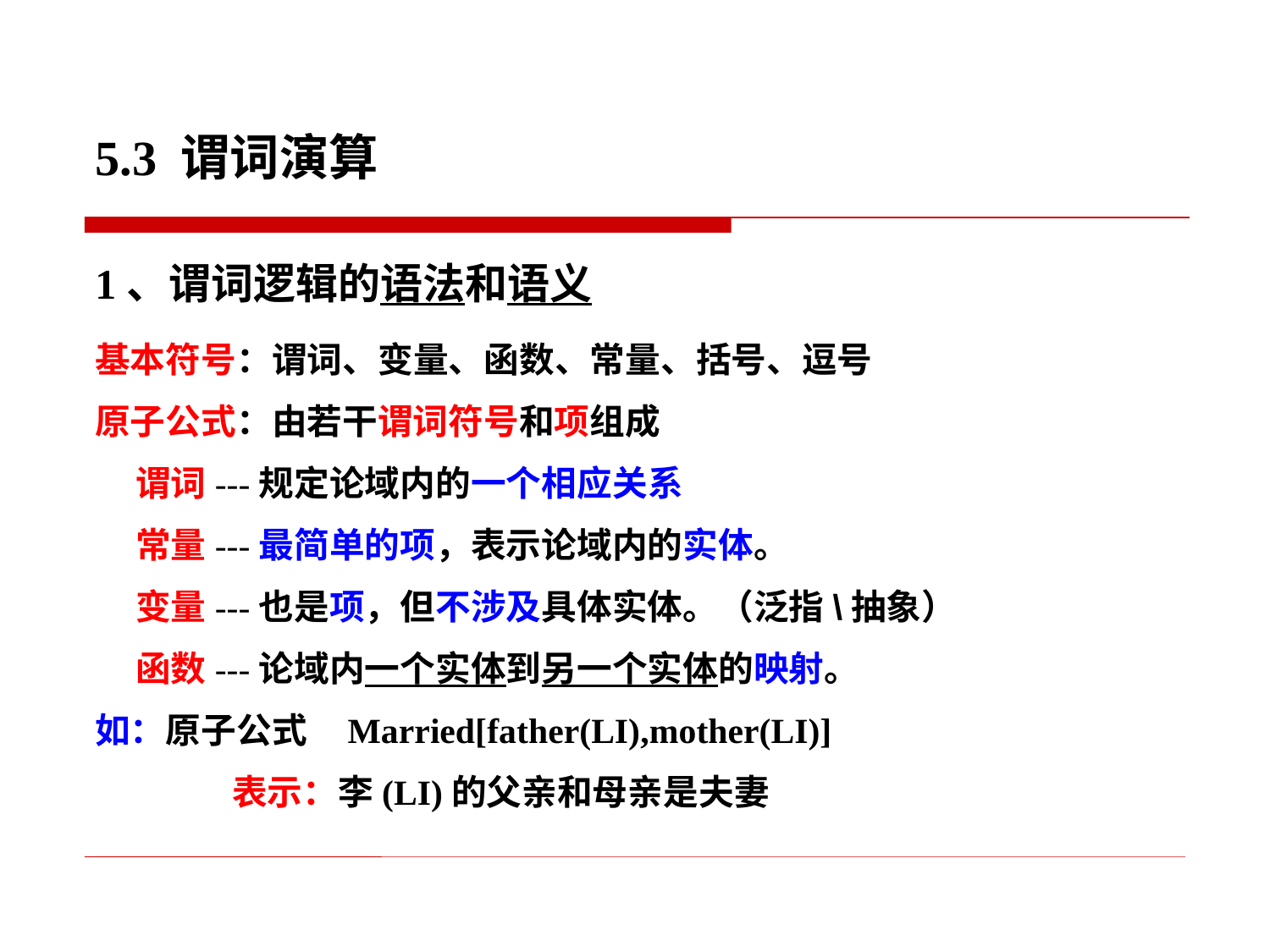

5.3 谓词演算
1、谓词逻辑的语法和语义
基本符号：谓词、变量、函数、常量、括号、逗号
原子公式：由若干谓词符号和项组成
    谓词---规定论域内的一个相应关系
    常量---最简单的项，表示论域内的实体。
    变量---也是项，但不涉及具体实体。（泛指\抽象）
    函数---论域内一个实体到另一个实体的映射。
如：原子公式    Married[father(LI),mother(LI)]
                表示：李(LI)的父亲和母亲是夫妻